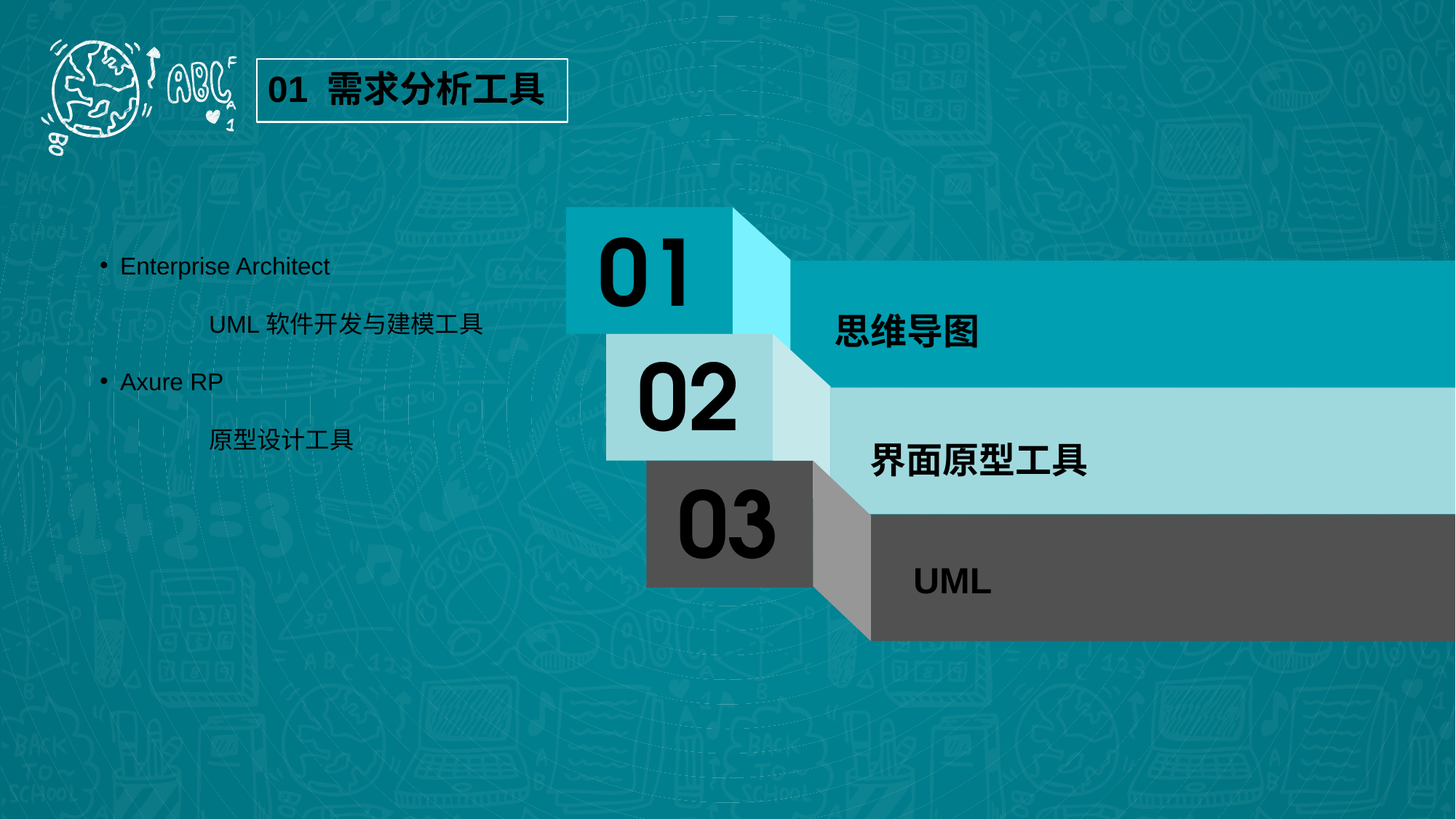

01 需求分析工具

01
Enterprise Architect
	UML软件开发与建模工具
Axure RP
	原型设计工具
思维导图

02
界面原型工具

03
UML